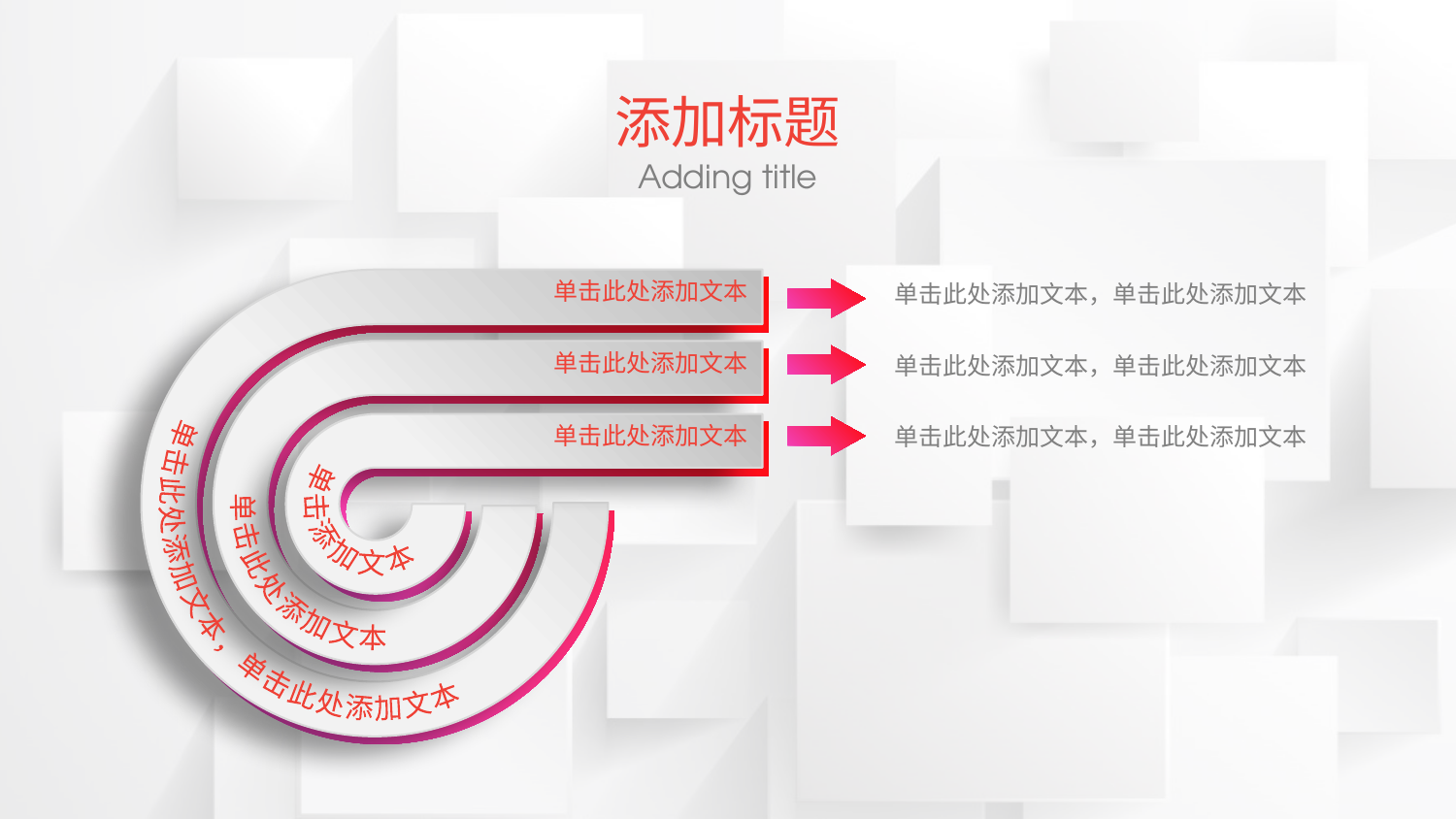

添加标题
Adding title
单击此处添加文本

单击此处添加文本，单击此处添加文本
单击此处添加文本

单击此处添加文本
单击此处添加文本

单击添加文本
单击此处添加文本，单击此处添加文本

单击此处添加文本，单击此处添加文本

单击此处添加文本，单击此处添加文本